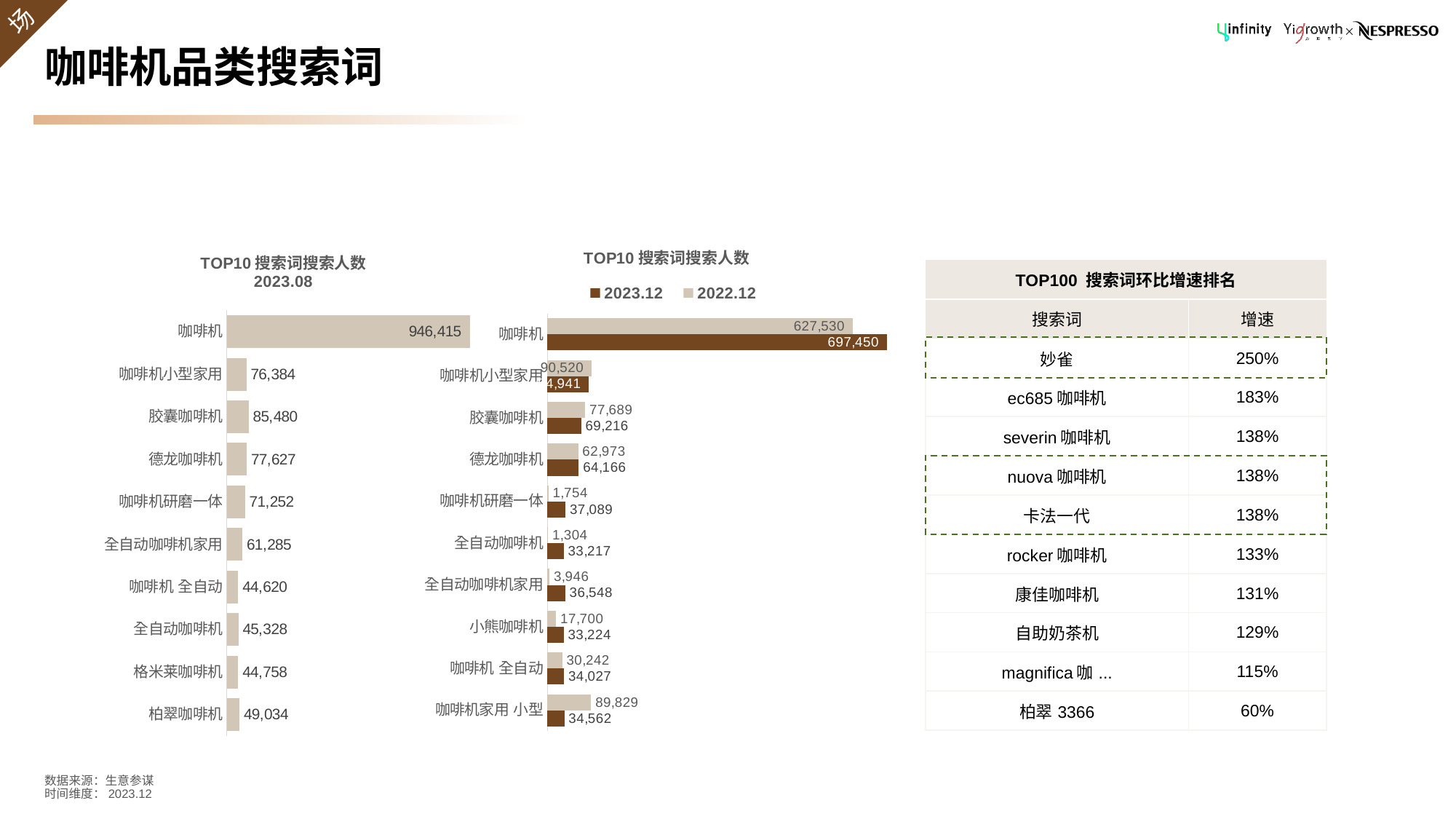

# 咖啡机品类搜索词

### Chart: TOP10搜索词搜索人数

| Category | 2022.12 | 2023.12 |
|---|---|---|
| 咖啡机 | 627530.0 | 697450.0 |
| 咖啡机小型家用 | 90520.0 | 84941.0 |
| 胶囊咖啡机 | 77689.0 | 69216.0 |
| 德龙咖啡机 | 62973.0 | 64166.0 |
| 咖啡机研磨一体 | 1754.0 | 37089.0 |
| 全自动咖啡机 | 1304.0 | 33217.0 |
| 全自动咖啡机家用 | 3946.0 | 36548.0 |
| 小熊咖啡机 | 17700.0 | 33224.0 |
| 咖啡机 全自动 | 30242.0 | 34027.0 |
| 咖啡机家用 小型 | 89829.0 | 34562.0 |

### Chart: TOP10搜索词搜索人数
2023.08

| Category | 搜索人数 |
|---|---|
| 咖啡机 | 946415.0 |
| 咖啡机小型家用 | 76384.0 |
| 胶囊咖啡机 | 85480.0 |
| 德龙咖啡机 | 77627.0 |
| 咖啡机研磨一体 | 71252.0 |
| 全自动咖啡机家用 | 61285.0 |
| 咖啡机 全自动 | 44620.0 |
| 全自动咖啡机 | 45328.0 |
| 格米莱咖啡机 | 44758.0 |
| 柏翠咖啡机 | 49034.0 |
| TOP100 搜索词环比增速排名 |  |
| --- | --- |
| 搜索词 | 增速 |
| 妙雀 | 250% |
| ec685咖啡机 | 183% |
| severin咖啡机 | 138% |
| nuova咖啡机 | 138% |
| 卡法一代 | 138% |
| rocker咖啡机 | 133% |
| 康佳咖啡机 | 131% |
| 自助奶茶机 | 129% |
| magnifica咖... | 115% |
| 柏翠3366 | 60% |

数据来源：生意参谋
时间维度：2023.12